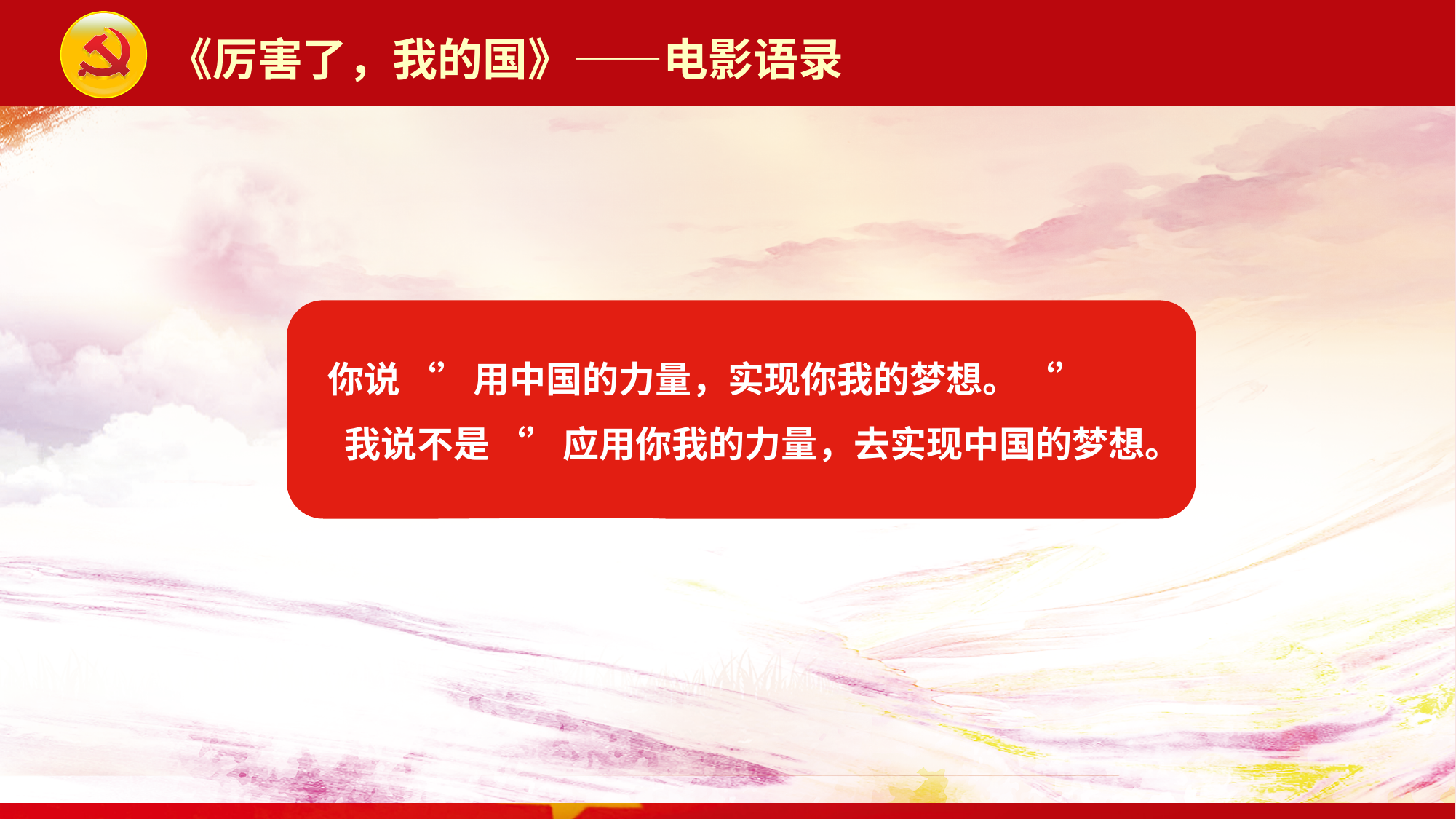

《厉害了，我的国》——电影语录

你说‘’用中国的力量，实现你我的梦想。‘’
 我说不是‘’应用你我的力量，去实现中国的梦想。